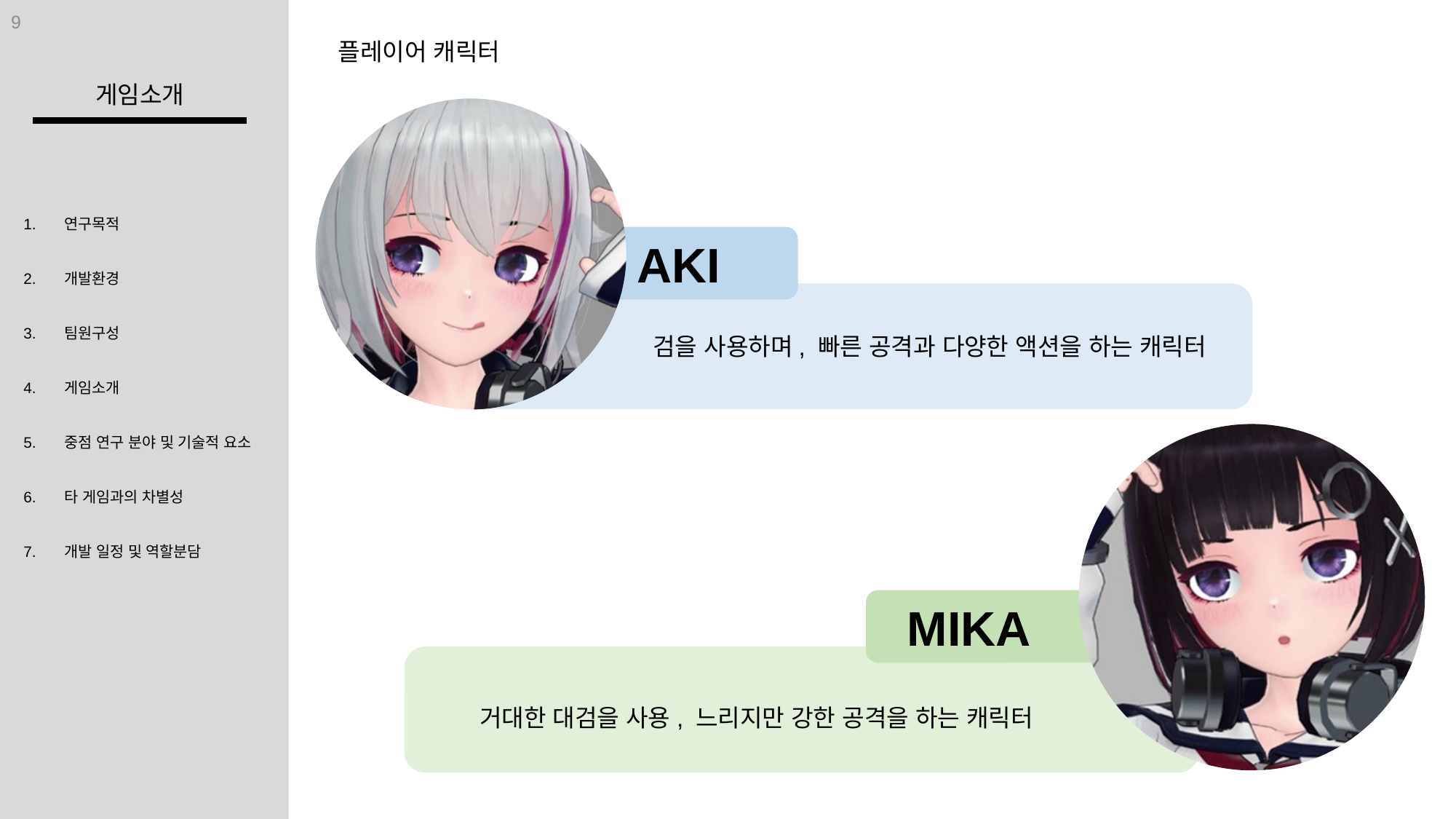

9

플레이어 캐릭터
게임소개

       AKI

검을 사용하며, 빠른 공격과 다양한 액션을 하는 캐릭터
연구목적
개발환경
팀원구성
게임소개
중점 연구 분야 및 기술적 요소
타 게임과의 차별성
개발 일정 및 역할분담

  MIKA

거대한 대검을 사용, 느리지만 강한 공격을 하는 캐릭터